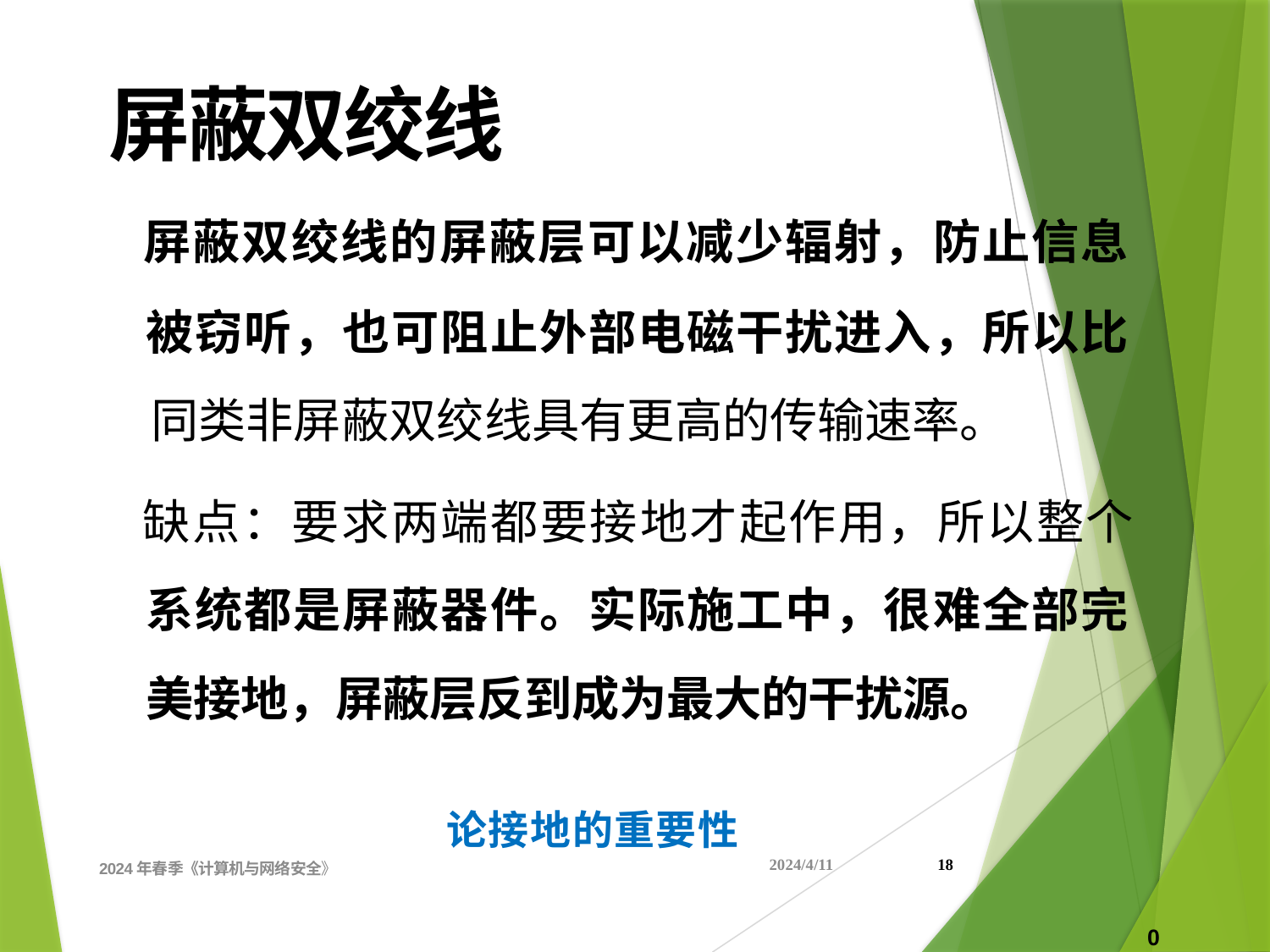

屏蔽双绞线

屏蔽双绞线的屏蔽层可以减少辐射，防止信息

被窃听，也可阻止外部电磁干扰进入，所以比
同类非屏蔽双绞线具有更高的传输速率。

缺点：要求两端都要接地才起作用，所以整个
系统都是屏蔽器件。实际施工中，很难全部完
美接地，屏蔽层反到成为最大的干扰源。

论接地的重要性

        0

2024年春季《计算机与网络安全》
2024/4/11
18